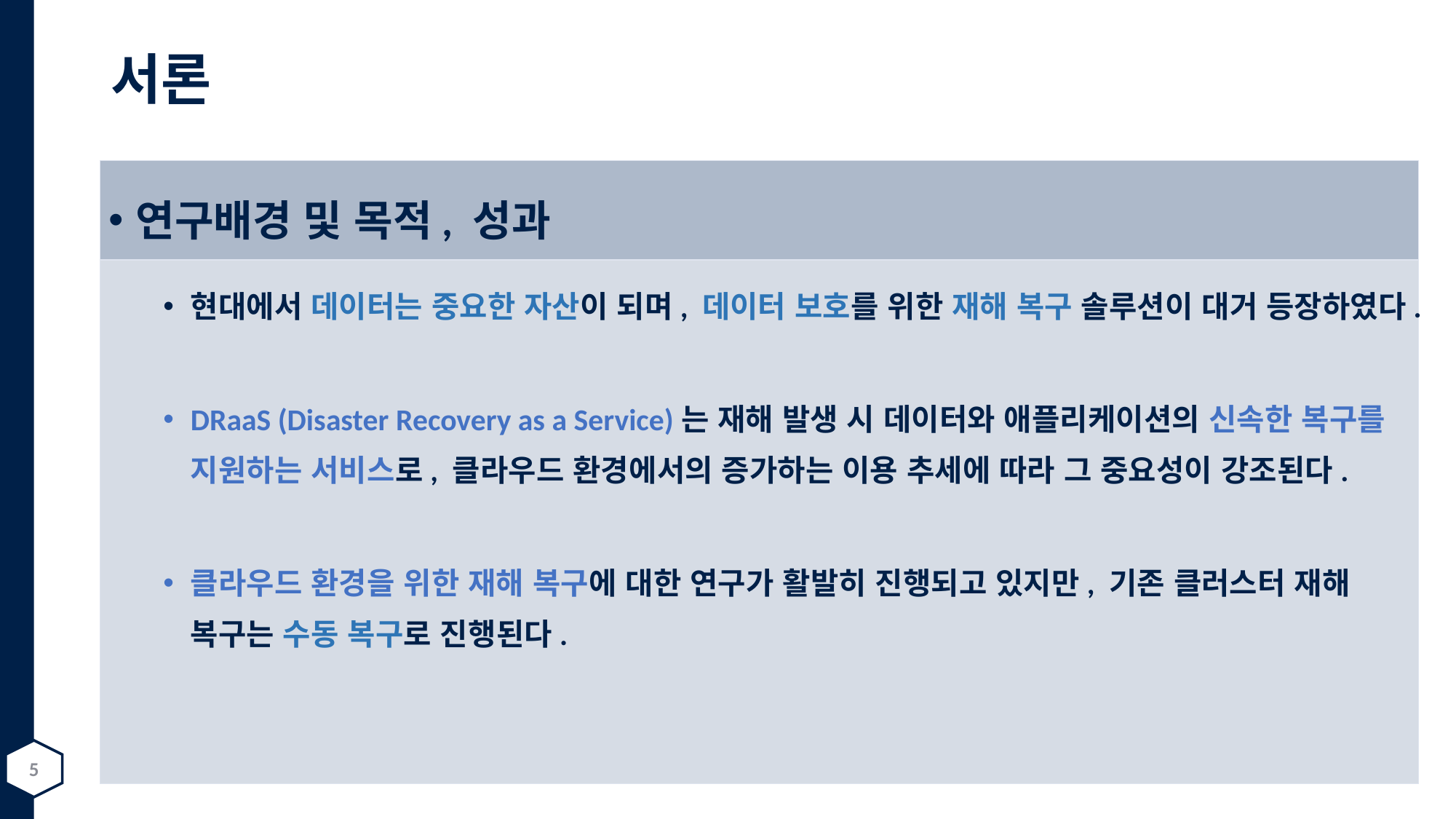

# 서론
연구배경 및 목적, 성과
현대에서 데이터는 중요한 자산이 되며, 데이터 보호를 위한 재해 복구 솔루션이 대거 등장하였다.

DRaaS (Disaster Recovery as a Service)는 재해 발생 시 데이터와 애플리케이션의 신속한 복구를 지원하는 서비스로, 클라우드 환경에서의 증가하는 이용 추세에 따라 그 중요성이 강조된다.

클라우드 환경을 위한 재해 복구에 대한 연구가 활발히 진행되고 있지만, 기존 클러스터 재해 복구는 수동 복구로 진행된다.
5